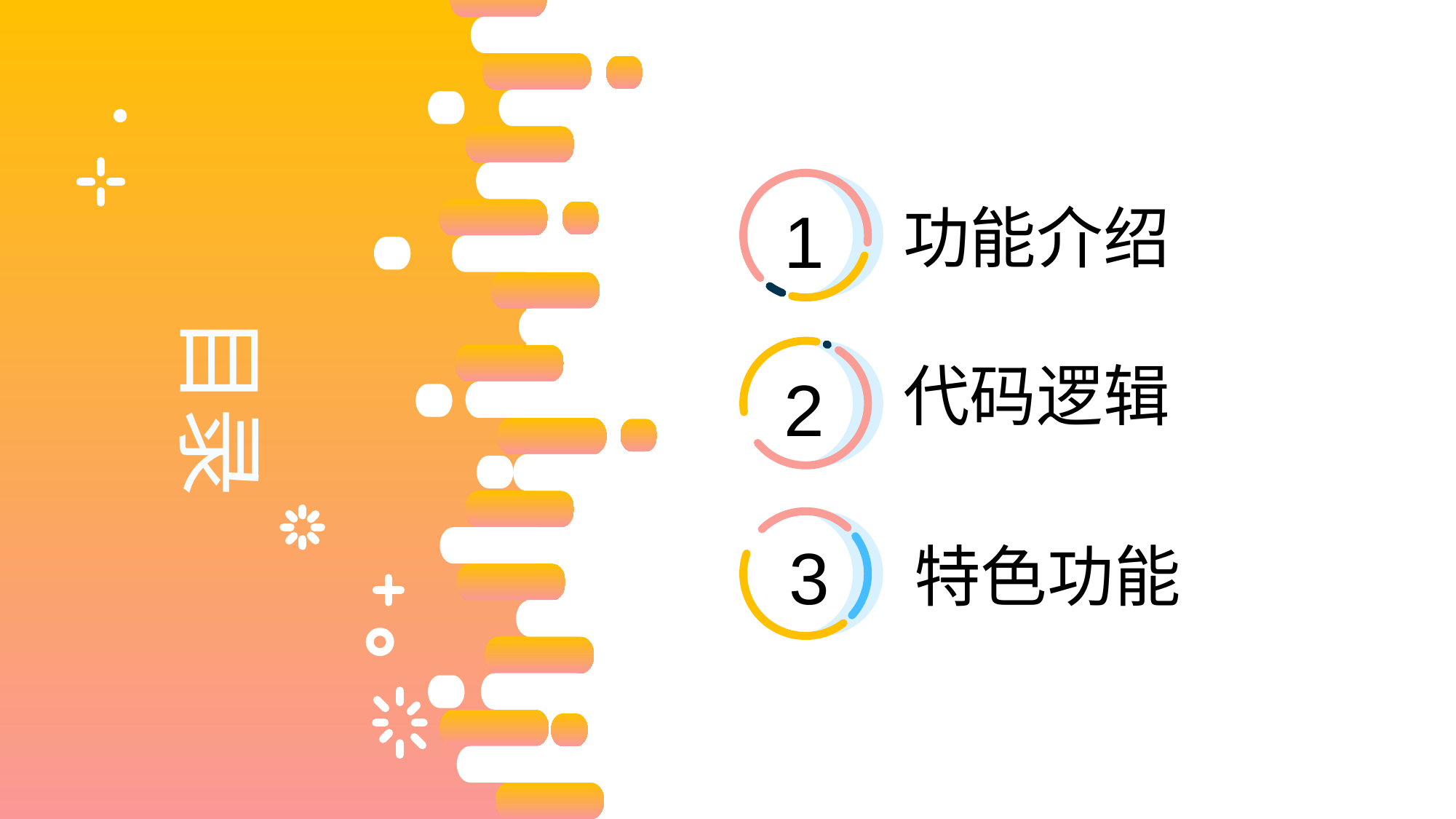

目录

1
功能介绍

代码逻辑
2

3
特色功能